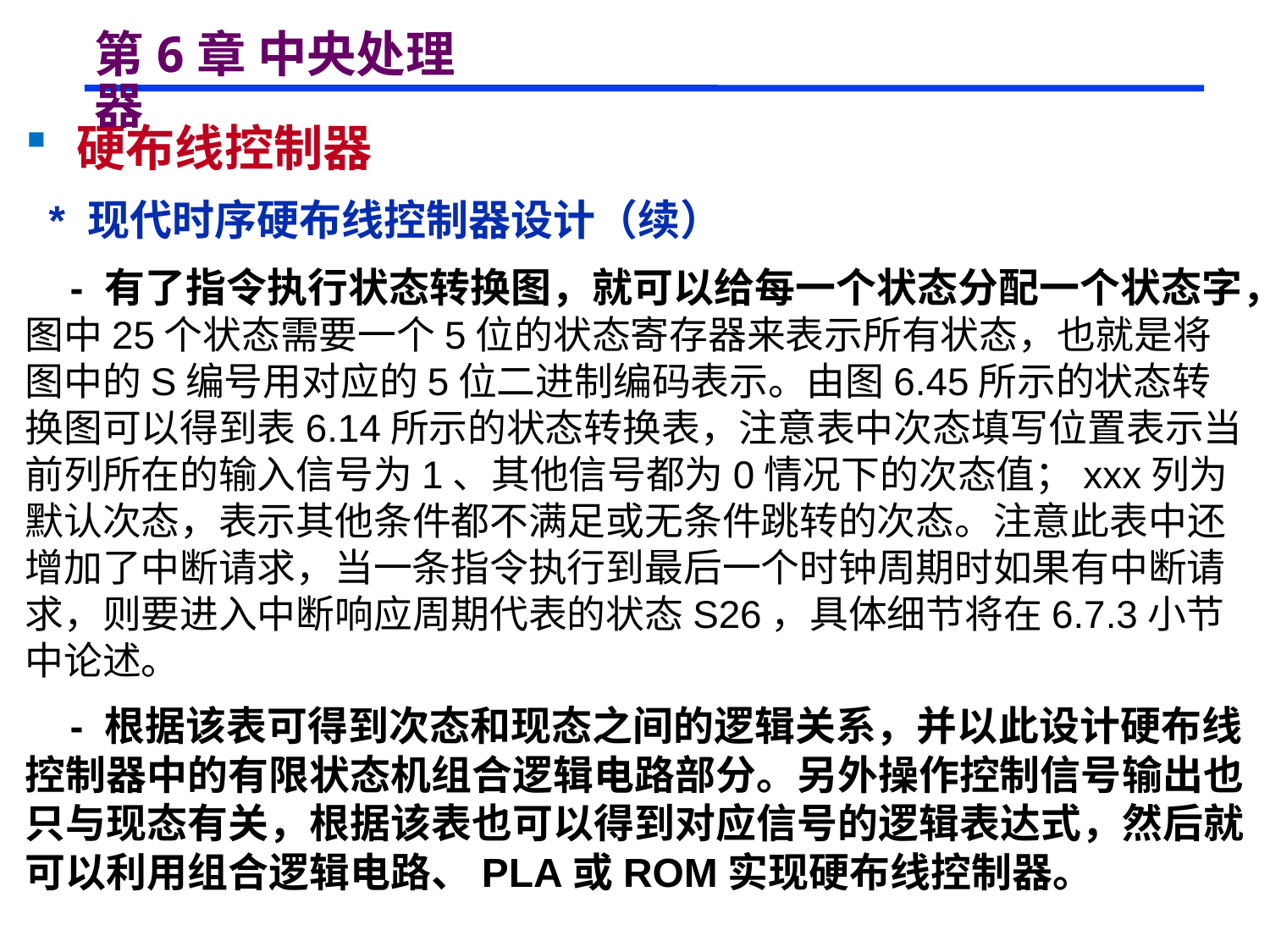

# 第6章 中央处理器
 硬布线控制器
  * 现代时序硬布线控制器设计（续）
    - 有了指令执行状态转换图，就可以给每一个状态分配一个状态字，图中25个状态需要一个5位的状态寄存器来表示所有状态，也就是将图中的S编号用对应的5位二进制编码表示。由图6.45所示的状态转换图可以得到表6.14所示的状态转换表，注意表中次态填写位置表示当前列所在的输入信号为1、其他信号都为0情况下的次态值；xxx列为默认次态，表示其他条件都不满足或无条件跳转的次态。注意此表中还增加了中断请求，当一条指令执行到最后一个时钟周期时如果有中断请求，则要进入中断响应周期代表的状态S26，具体细节将在6.7.3小节中论述。
    - 根据该表可得到次态和现态之间的逻辑关系，并以此设计硬布线控制器中的有限状态机组合逻辑电路部分。另外操作控制信号输出也只与现态有关，根据该表也可以得到对应信号的逻辑表达式，然后就可以利用组合逻辑电路、PLA或ROM实现硬布线控制器。